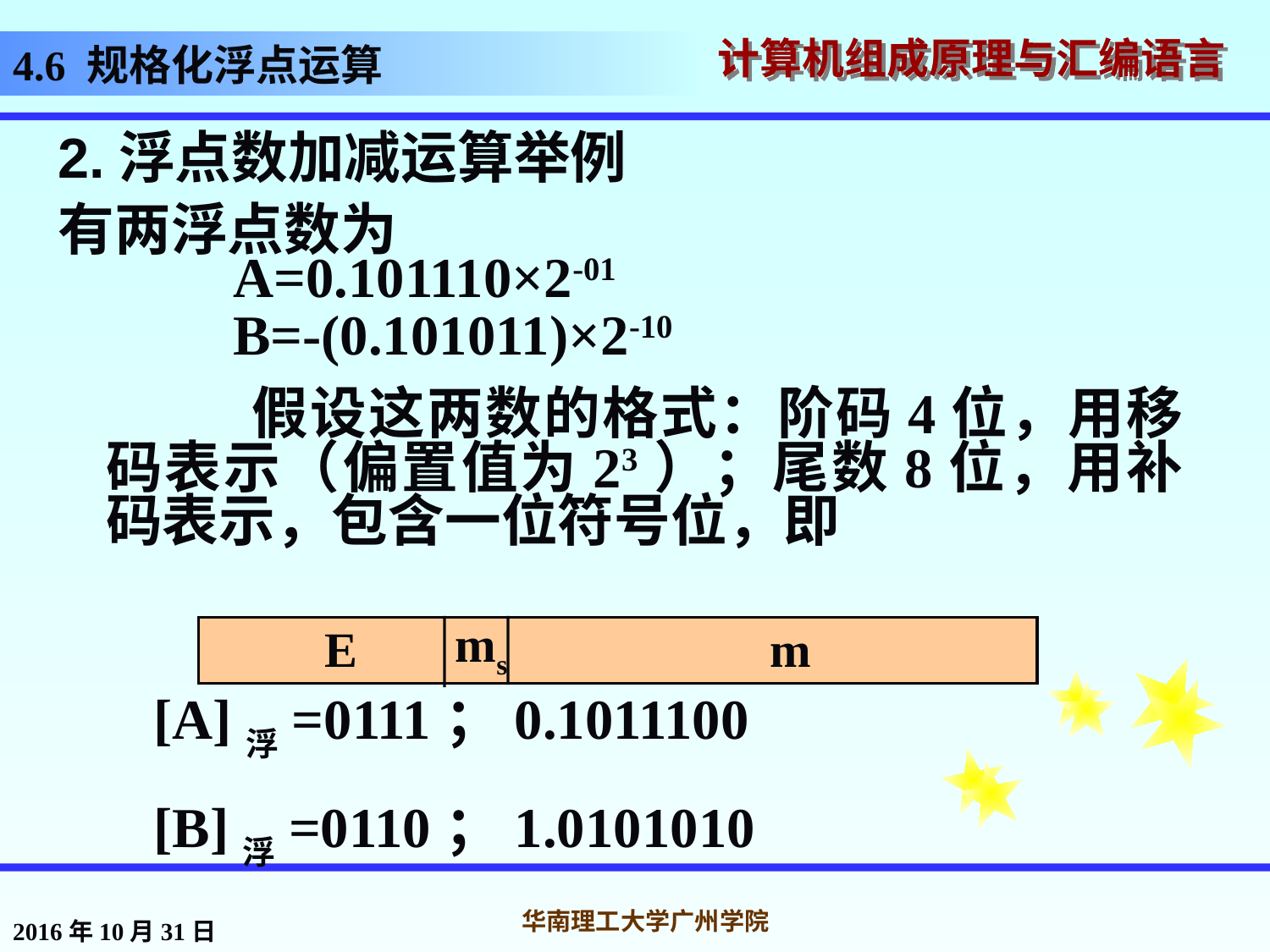

# 4.6 规格化浮点运算
2.浮点数加减运算举例
有两浮点数为
            	A=0.101110×2-01
            	B=-(0.101011)×2-10
            假设这两数的格式：阶码4位，用移码表示（偏置值为23）；尾数8位，用补码表示，包含一位符号位，即
ms
E
m

    [A]浮=0111；0.1011100
    [B]浮=0110；1.0101010
2016年10月31日
华南理工大学广州学院